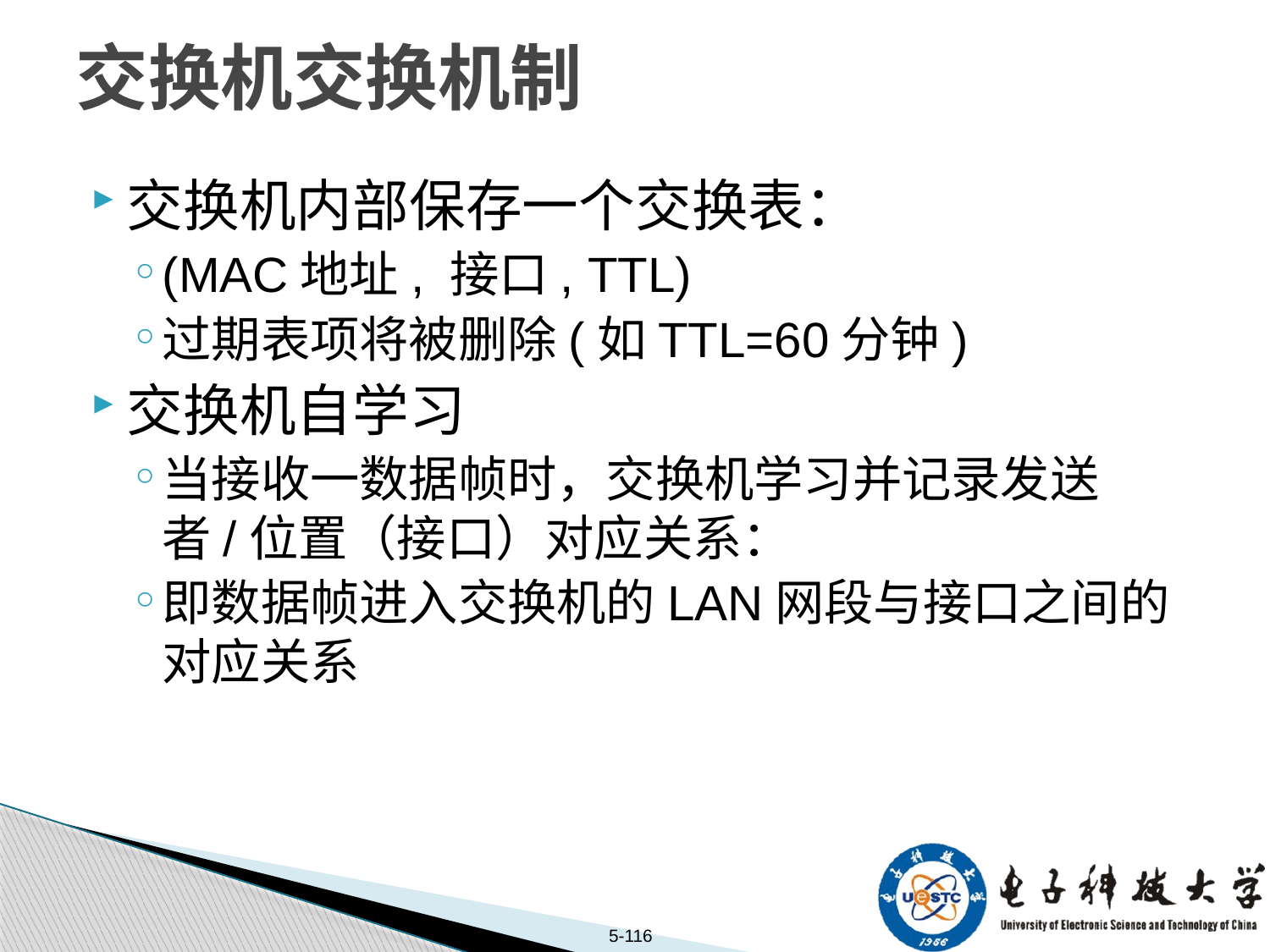

# 交换机交换机制
交换机内部保存一个交换表：
(MAC地址, 接口, TTL)
过期表项将被删除(如TTL=60分钟)
交换机自学习
当接收一数据帧时，交换机学习并记录发送者/位置（接口）对应关系：
即数据帧进入交换机的LAN网段与接口之间的对应关系
5-116